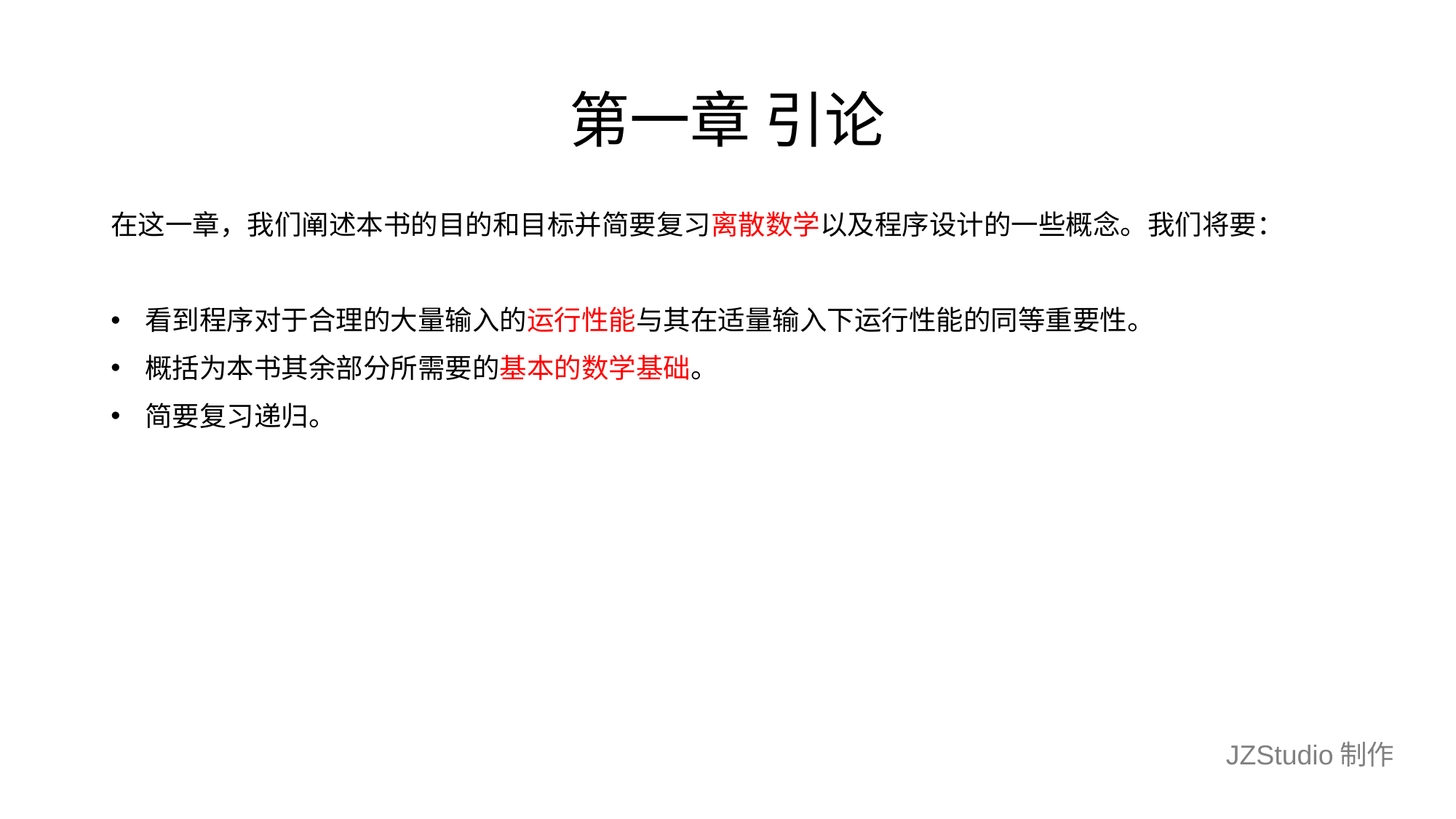

# 第一章 引论
在这一章，我们阐述本书的目的和目标并简要复习离散数学以及程序设计的一些概念。我们将要：

看到程序对于合理的大量输入的运行性能与其在适量输入下运行性能的同等重要性。
概括为本书其余部分所需要的基本的数学基础。
简要复习递归。